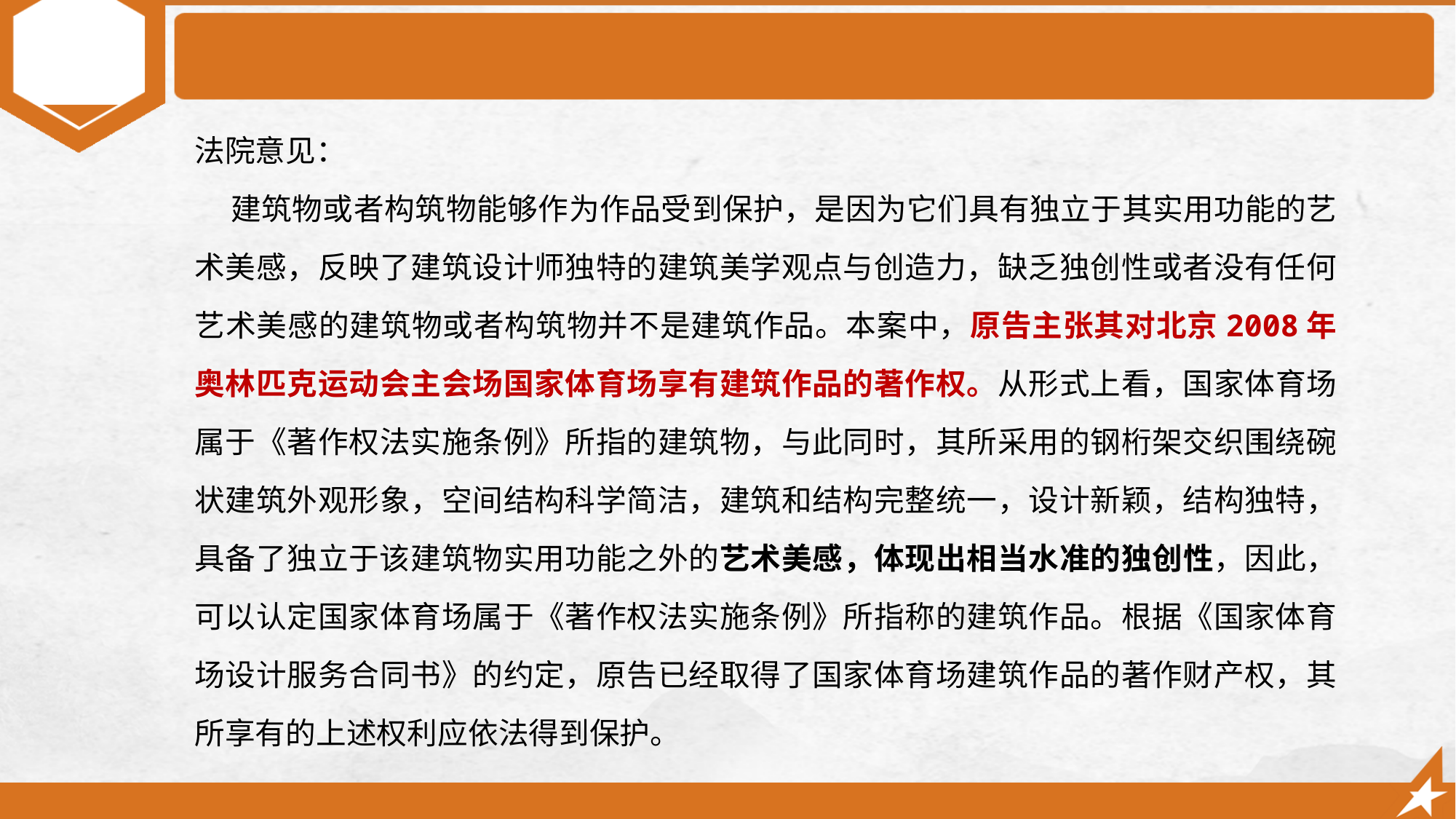

法院意见：
    建筑物或者构筑物能够作为作品受到保护，是因为它们具有独立于其实用功能的艺术美感，反映了建筑设计师独特的建筑美学观点与创造力，缺乏独创性或者没有任何艺术美感的建筑物或者构筑物并不是建筑作品。本案中，原告主张其对北京2008年奥林匹克运动会主会场国家体育场享有建筑作品的著作权。从形式上看，国家体育场属于《著作权法实施条例》所指的建筑物，与此同时，其所采用的钢桁架交织围绕碗状建筑外观形象，空间结构科学简洁，建筑和结构完整统一，设计新颖，结构独特，具备了独立于该建筑物实用功能之外的艺术美感，体现出相当水准的独创性，因此，可以认定国家体育场属于《著作权法实施条例》所指称的建筑作品。根据《国家体育场设计服务合同书》的约定，原告已经取得了国家体育场建筑作品的著作财产权，其所享有的上述权利应依法得到保护。